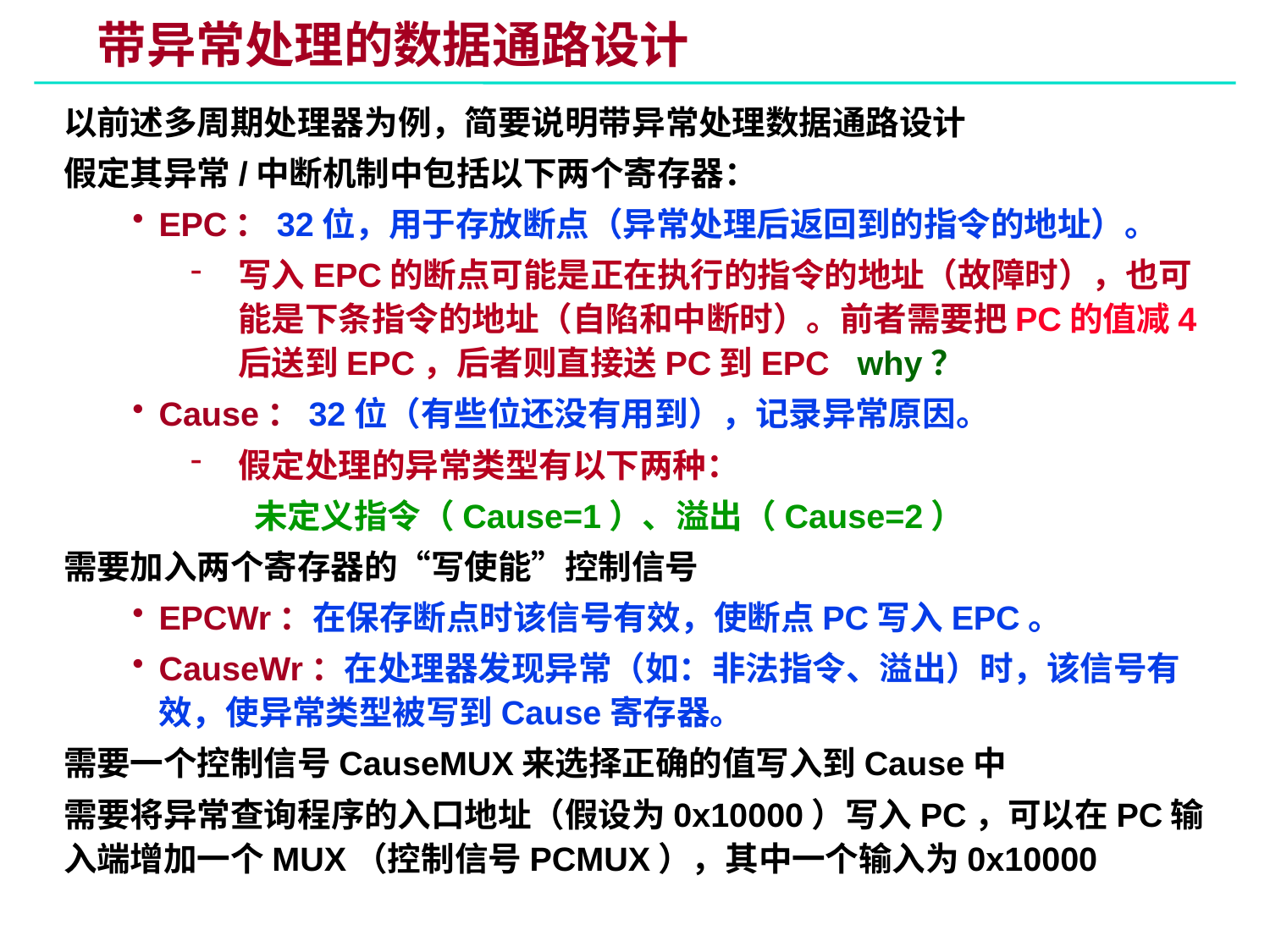

# 带异常处理的数据通路设计
以前述多周期处理器为例，简要说明带异常处理数据通路设计
假定其异常/中断机制中包括以下两个寄存器：
EPC：32位，用于存放断点（异常处理后返回到的指令的地址）。
写入EPC的断点可能是正在执行的指令的地址（故障时），也可能是下条指令的地址（自陷和中断时）。前者需要把PC的值减4后送到EPC，后者则直接送PC到EPC   why？
Cause：32位（有些位还没有用到），记录异常原因。
假定处理的异常类型有以下两种：
未定义指令（Cause=1）、溢出（Cause=2）
需要加入两个寄存器的“写使能”控制信号
EPCWr：在保存断点时该信号有效，使断点PC写入EPC。
CauseWr：在处理器发现异常（如：非法指令、溢出）时，该信号有效，使异常类型被写到Cause寄存器。
需要一个控制信号CauseMUX来选择正确的值写入到Cause中
需要将异常查询程序的入口地址（假设为0x10000）写入PC，可以在PC输入端增加一个MUX（控制信号PCMUX），其中一个输入为0x10000